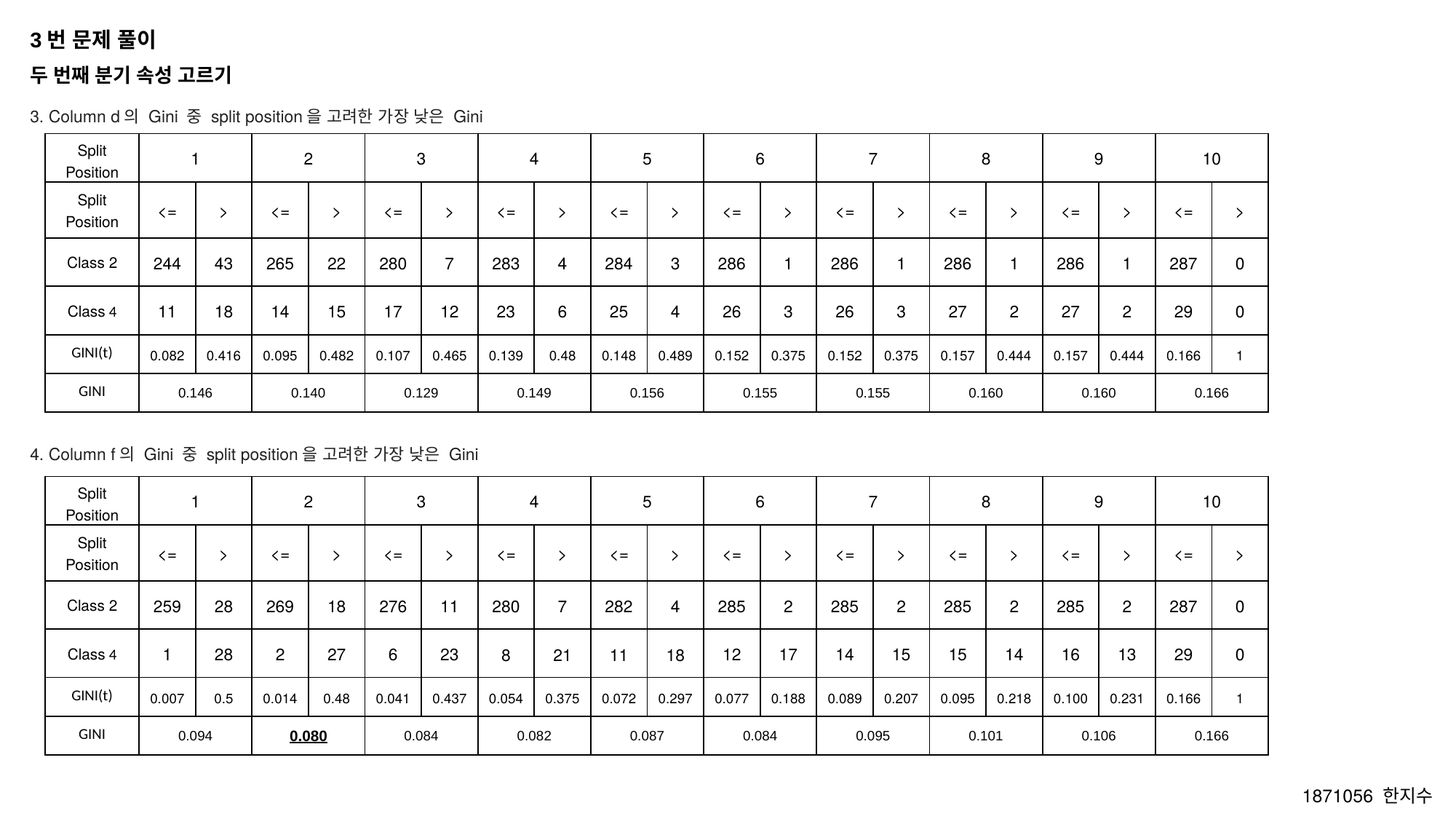

3번 문제 풀이
두 번째 분기 속성 고르기
3. Column d의 Gini 중 split position을 고려한 가장 낮은 Gini
| Split Position | 1 |  | 2 |  | 3 |  | 4 |  | 5 |  | 6 |  | 7 |  | 8 |  | 9 |  | 10 |  |
| --- | --- | --- | --- | --- | --- | --- | --- | --- | --- | --- | --- | --- | --- | --- | --- | --- | --- | --- | --- | --- |
| Split Position | <= | > | <= | > | <= | > | <= | > | <= | > | <= | > | <= | > | <= | > | <= | > | <= | > |
| Class 2 | 244 | 43 | 265 | 22 | 280 | 7 | 283 | 4 | 284 | 3 | 286 | 1 | 286 | 1 | 286 | 1 | 286 | 1 | 287 | 0 |
| Class 4 | 11 | 18 | 14 | 15 | 17 | 12 | 23 | 6 | 25 | 4 | 26 | 3 | 26 | 3 | 27 | 2 | 27 | 2 | 29 | 0 |
| GINI(t) | 0.082 | 0.416 | 0.095 | 0.482 | 0.107 | 0.465 | 0.139 | 0.48 | 0.148 | 0.489 | 0.152 | 0.375 | 0.152 | 0.375 | 0.157 | 0.444 | 0.157 | 0.444 | 0.166 | 1 |
| GINI | 0.146 |  | 0.140 |  | 0.129 |  | 0.149 |  | 0.156 |  | 0.155 |  | 0.155 |  | 0.160 |  | 0.160 |  | 0.166 |  |
4. Column f의 Gini 중 split position을 고려한 가장 낮은 Gini
| Split Position | 1 |  | 2 |  | 3 |  | 4 |  | 5 |  | 6 |  | 7 |  | 8 |  | 9 |  | 10 |  |
| --- | --- | --- | --- | --- | --- | --- | --- | --- | --- | --- | --- | --- | --- | --- | --- | --- | --- | --- | --- | --- |
| Split Position | <= | > | <= | > | <= | > | <= | > | <= | > | <= | > | <= | > | <= | > | <= | > | <= | > |
| Class 2 | 259 | 28 | 269 | 18 | 276 | 11 | 280 | 7 | 282 | 4 | 285 | 2 | 285 | 2 | 285 | 2 | 285 | 2 | 287 | 0 |
| Class 4 | 1 | 28 | 2 | 27 | 6 | 23 | 8 | 21 | 11 | 18 | 12 | 17 | 14 | 15 | 15 | 14 | 16 | 13 | 29 | 0 |
| GINI(t) | 0.007 | 0.5 | 0.014 | 0.48 | 0.041 | 0.437 | 0.054 | 0.375 | 0.072 | 0.297 | 0.077 | 0.188 | 0.089 | 0.207 | 0.095 | 0.218 | 0.100 | 0.231 | 0.166 | 1 |
| GINI | 0.094 |  | 0.080 |  | 0.084 |  | 0.082 |  | 0.087 |  | 0.084 |  | 0.095 |  | 0.101 |  | 0.106 |  | 0.166 |  |
1871056 한지수